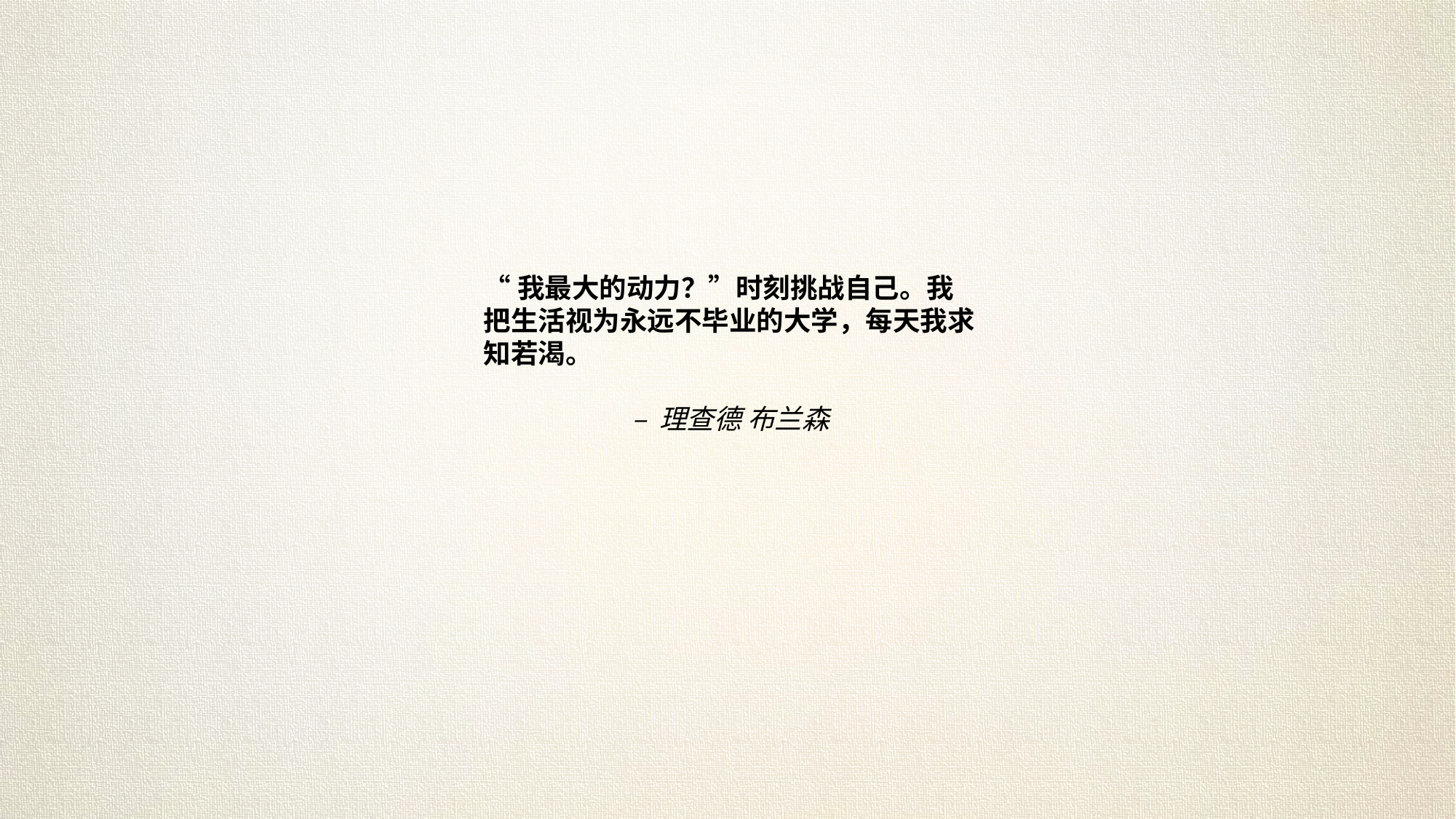

“我最大的动力？”时刻挑战自己。我把生活视为永远不毕业的大学，每天我求知若渴。

                        – 理查德 布兰森